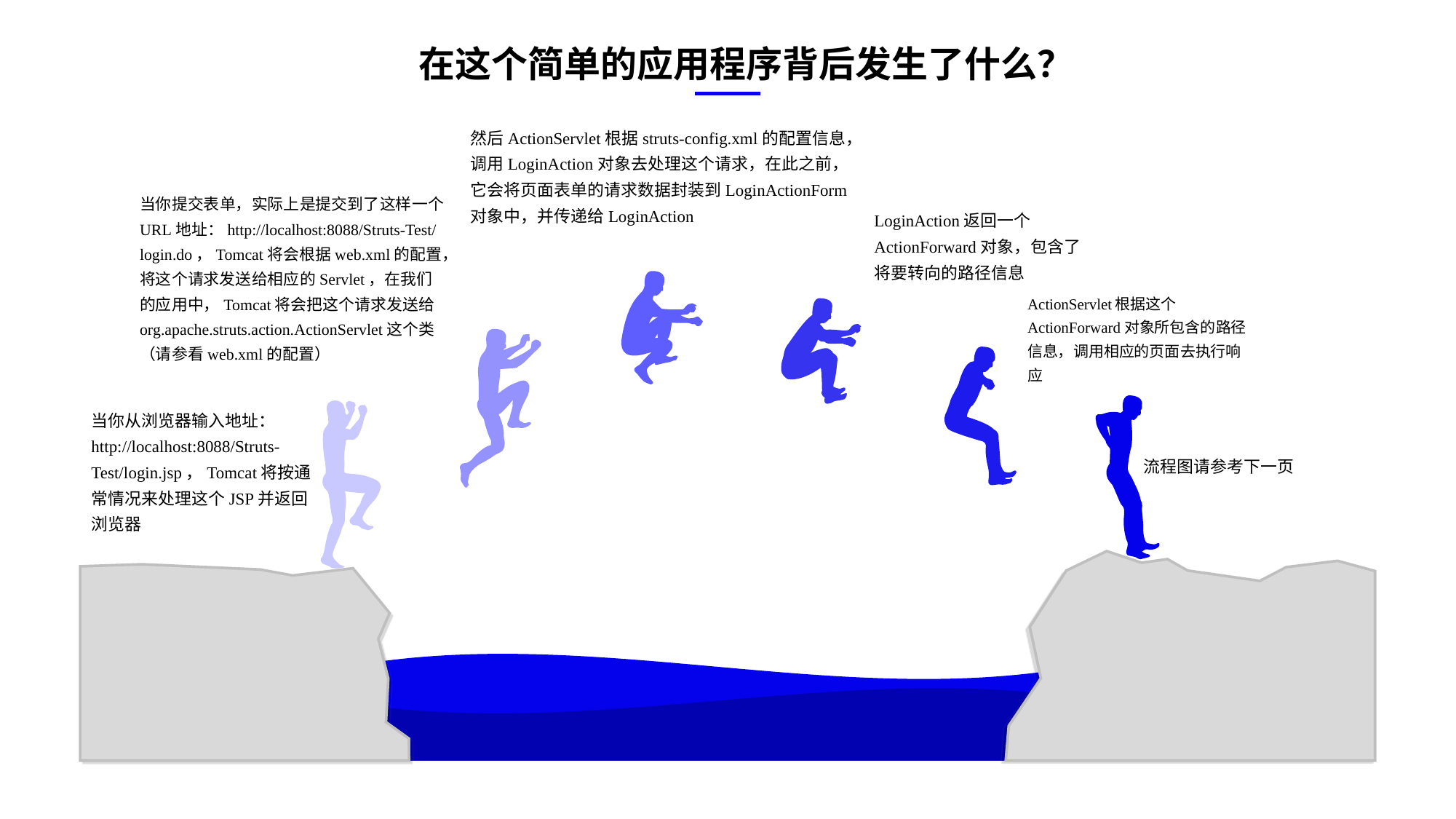

在这个简单的应用程序背后发生了什么？
然后ActionServlet根据struts-config.xml的配置信息，调用LoginAction对象去处理这个请求，在此之前，它会将页面表单的请求数据封装到LoginActionForm对象中，并传递给LoginAction
当你提交表单，实际上是提交到了这样一个URL地址：http://localhost:8088/Struts-Test/login.do，Tomcat将会根据web.xml的配置，将这个请求发送给相应的Servlet，在我们的应用中，Tomcat将会把这个请求发送给org.apache.struts.action.ActionServlet这个类（请参看web.xml的配置）
LoginAction返回一个ActionForward对象，包含了将要转向的路径信息
e7d195523061f1c0ae0eb3eed39d2bcef4622b2499a05fe6567B54A876BEB457BD1EB8EBE9915191D1FA2E860D28D251AB291D9CBBDD28D4BD16020FD75D8281481517FC21E86E4C931520AFA1087E92E357E3DB373CA326F6F926B1A67F681E99E875FFD293B2C32B3919AE4D43F9436862A7DD54F9346DF3662D8AB7319030EF75D53FF682DE13

ActionServlet根据这个ActionForward对象所包含的路径信息，调用相应的页面去执行响应

当你从浏览器输入地址：http://localhost:8088/Struts-Test/login.jsp，Tomcat将按通常情况来处理这个JSP并返回浏览器

流程图请参考下一页